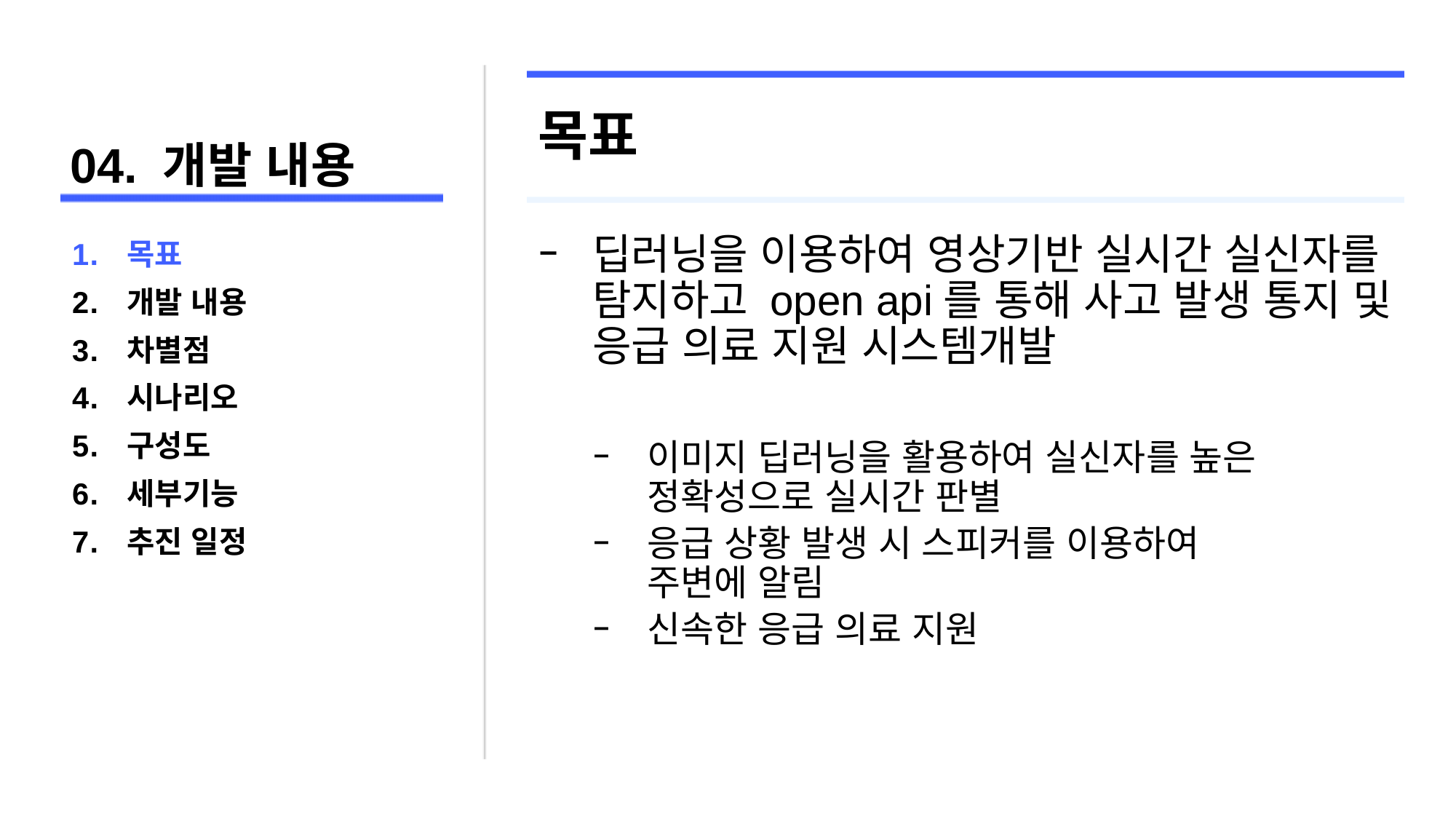

# 04. 개발 내용
목표
딥러닝을 이용하여 영상기반 실시간 실신자를 탐지하고 open api를 통해 사고 발생 통지 및 응급 의료 지원 시스템개발

이미지 딥러닝을 활용하여 실신자를 높은 정확성으로 실시간 판별
응급 상황 발생 시 스피커를 이용하여
주변에 알림
신속한 응급 의료 지원
목표
개발 내용
차별점
시나리오
구성도
세부기능
추진 일정